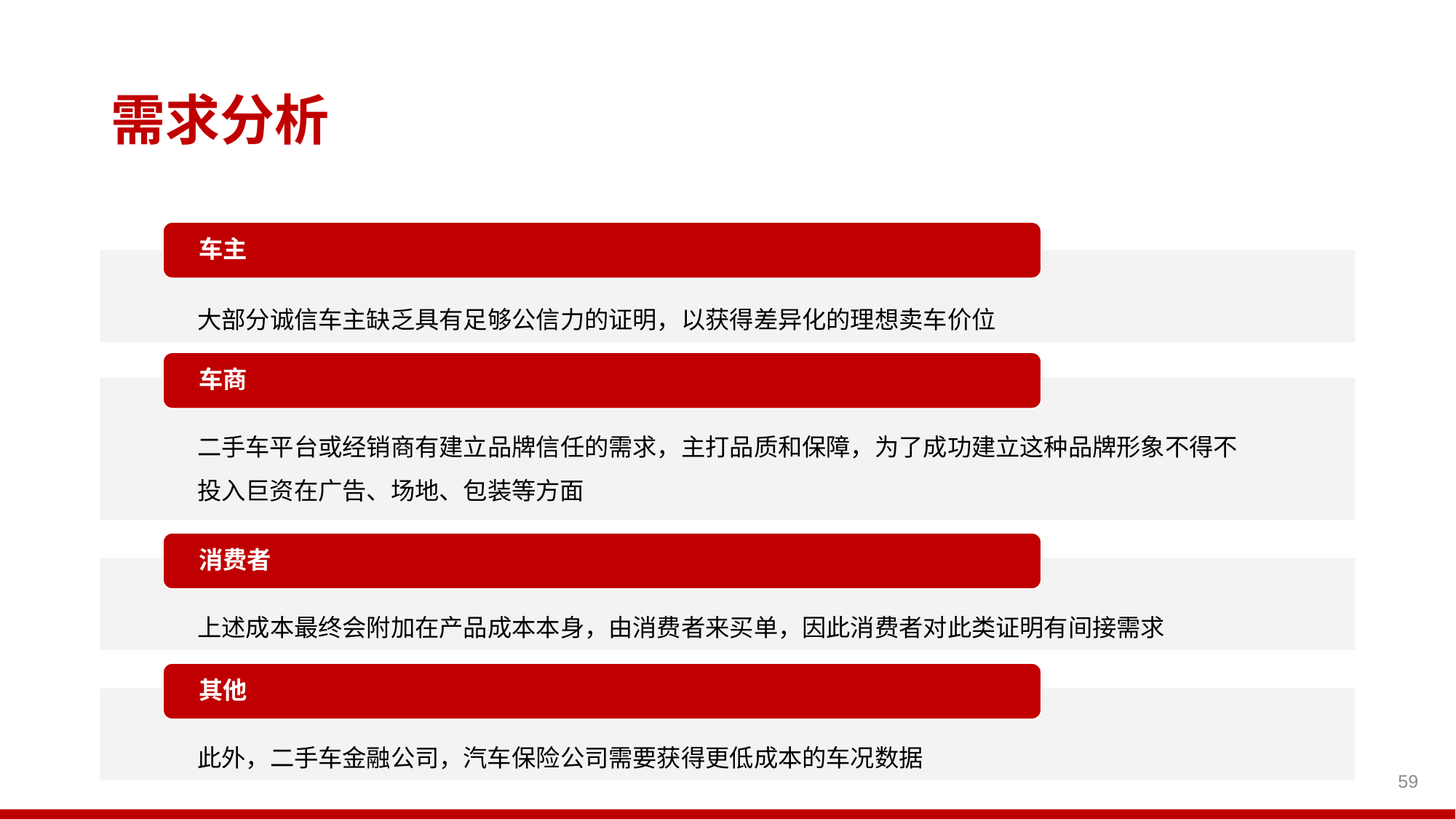

需求分析
车主
大部分诚信车主缺乏具有足够公信力的证明，以获得差异化的理想卖车价位
车商
二手车平台或经销商有建立品牌信任的需求，主打品质和保障，为了成功建立这种品牌形象不得不投入巨资在广告、场地、包装等方面
消费者
上述成本最终会附加在产品成本本身，由消费者来买单，因此消费者对此类证明有间接需求
其他
此外，二手车金融公司，汽车保险公司需要获得更低成本的车况数据
59